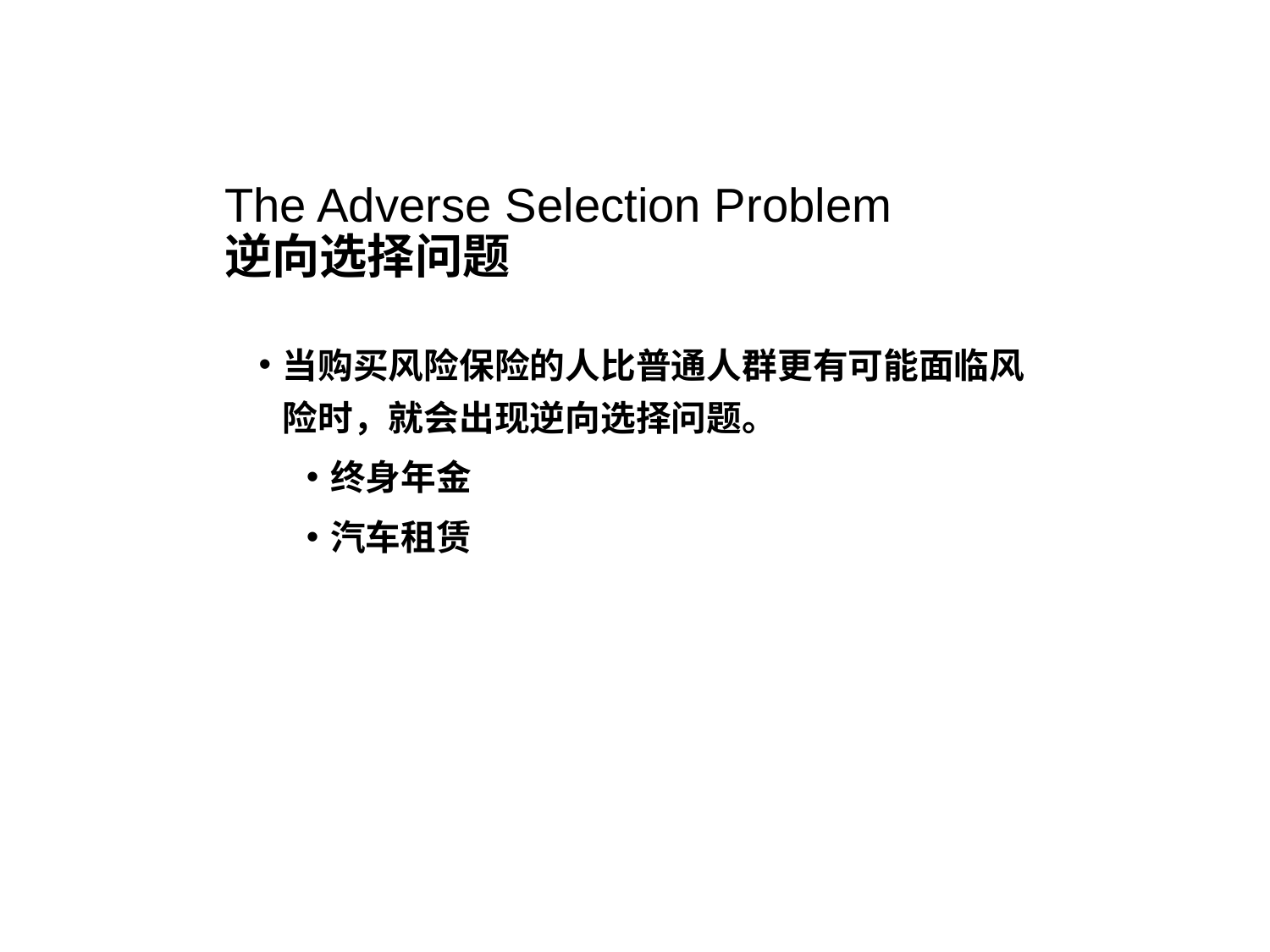

# The Adverse Selection Problem 逆向选择问题
当购买风险保险的人比普通人群更有可能面临风险时，就会出现逆向选择问题。
终身年金
汽车租赁